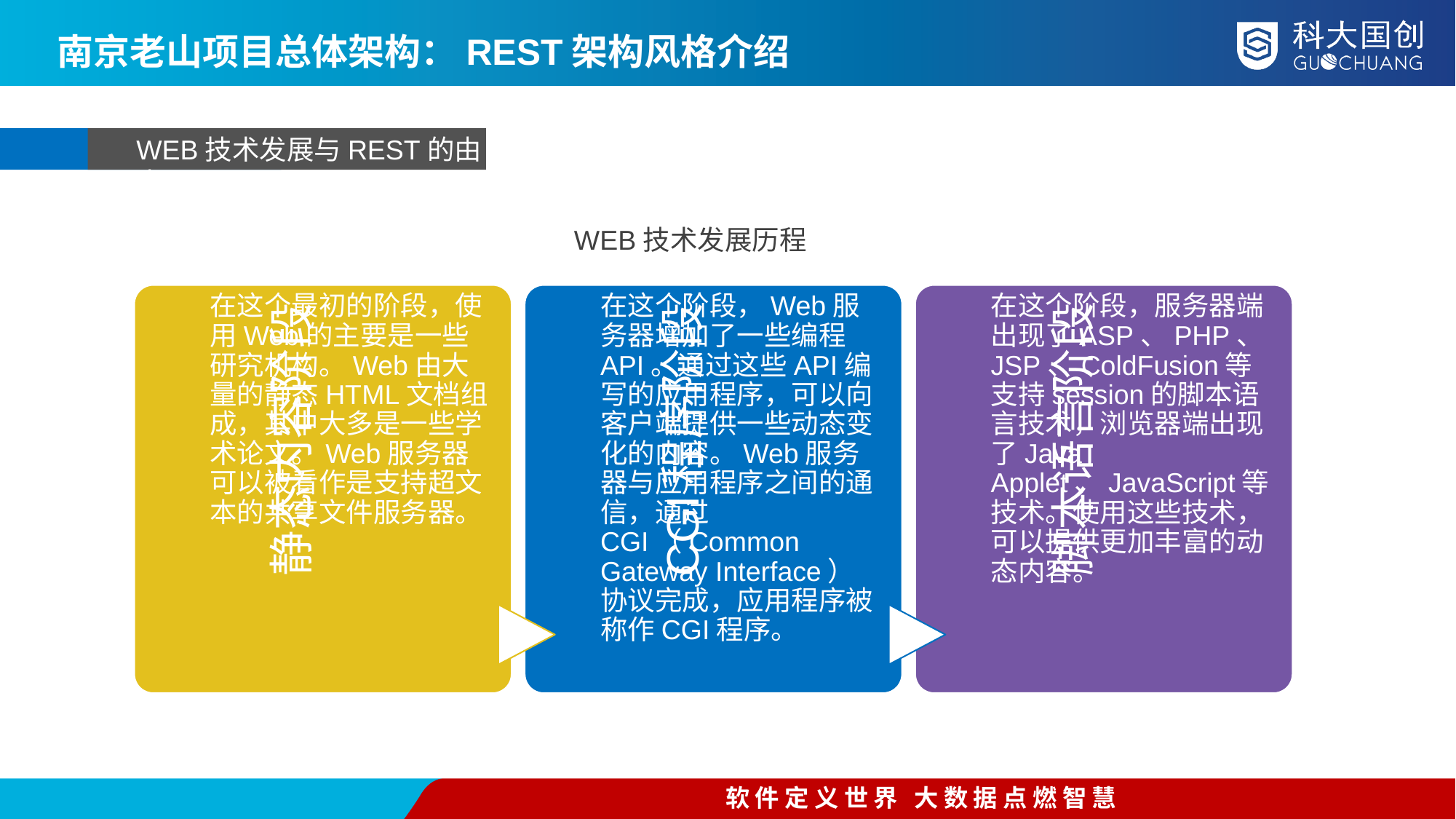

南京老山项目总体架构：REST架构风格介绍
WEB技术发展与REST的由来

WEB技术发展历程
静态内容阶段
在这个最初的阶段，使用Web的主要是一些研究机构。Web由大量的静态HTML文档组成，其中大多是一些学术论文。Web服务器可以被看作是支持超文本的共享文件服务器。
CGI程序阶段
在这个阶段，Web服务器增加了一些编程API。通过这些API编写的应用程序，可以向客户端提供一些动态变化的内容。Web服务器与应用程序之间的通信，通过CGI（Common Gateway Interface）协议完成，应用程序被称作CGI程序。
脚本语言阶段
在这个阶段，服务器端出现了ASP、PHP、JSP、ColdFusion等支持session的脚本语言技术，浏览器端出现了Java Applet、JavaScript等技术。使用这些技术，可以提供更加丰富的动态内容。